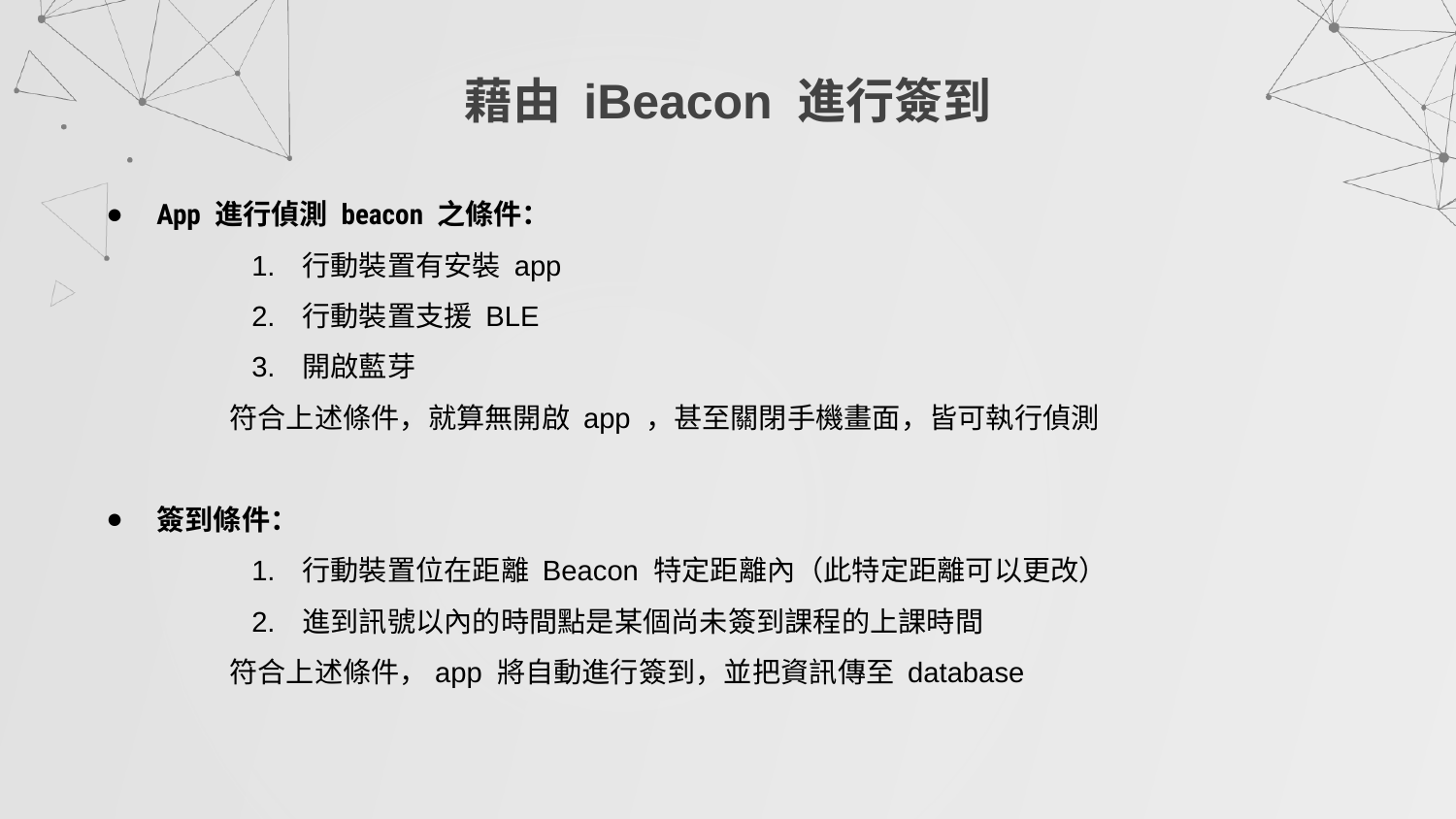

藉由 iBeacon 進行簽到
App 進行偵測 beacon 之條件：
行動裝置有安裝 app
行動裝置支援 BLE
開啟藍芽
	符合上述條件，就算無開啟 app ，甚至關閉手機畫面，皆可執行偵測

簽到條件：
行動裝置位在距離 Beacon 特定距離內（此特定距離可以更改）
進到訊號以內的時間點是某個尚未簽到課程的上課時間
	符合上述條件，app 將自動進行簽到，並把資訊傳至 database